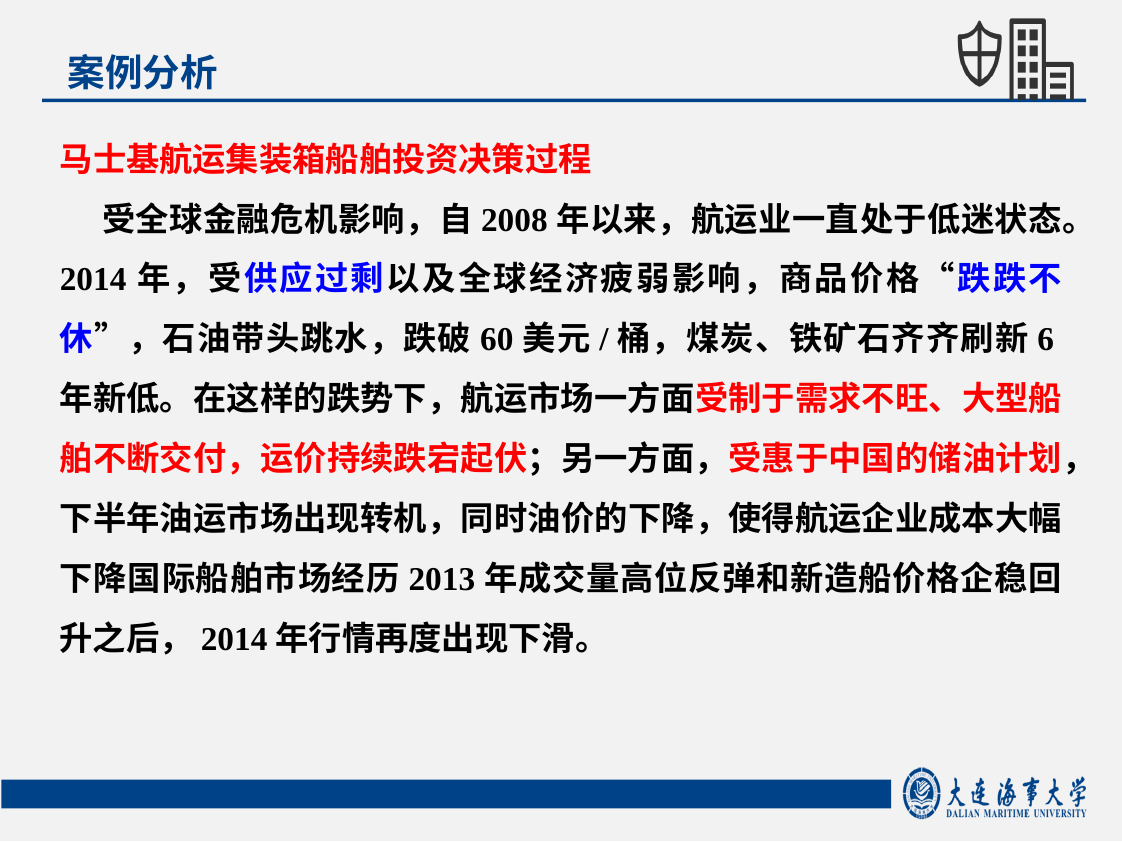

案例分析
马士基航运集装箱船舶投资决策过程
受全球金融危机影响，自2008年以来，航运业一直处于低迷状态。2014年，受供应过剩以及全球经济疲弱影响，商品价格“跌跌不休”，石油带头跳水，跌破60美元/桶，煤炭、铁矿石齐齐刷新6年新低。在这样的跌势下，航运市场一方面受制于需求不旺、大型船舶不断交付，运价持续跌宕起伏；另一方面，受惠于中国的储油计划，下半年油运市场出现转机，同时油价的下降，使得航运企业成本大幅下降国际船舶市场经历2013年成交量高位反弹和新造船价格企稳回升之后，2014年行情再度出现下滑。